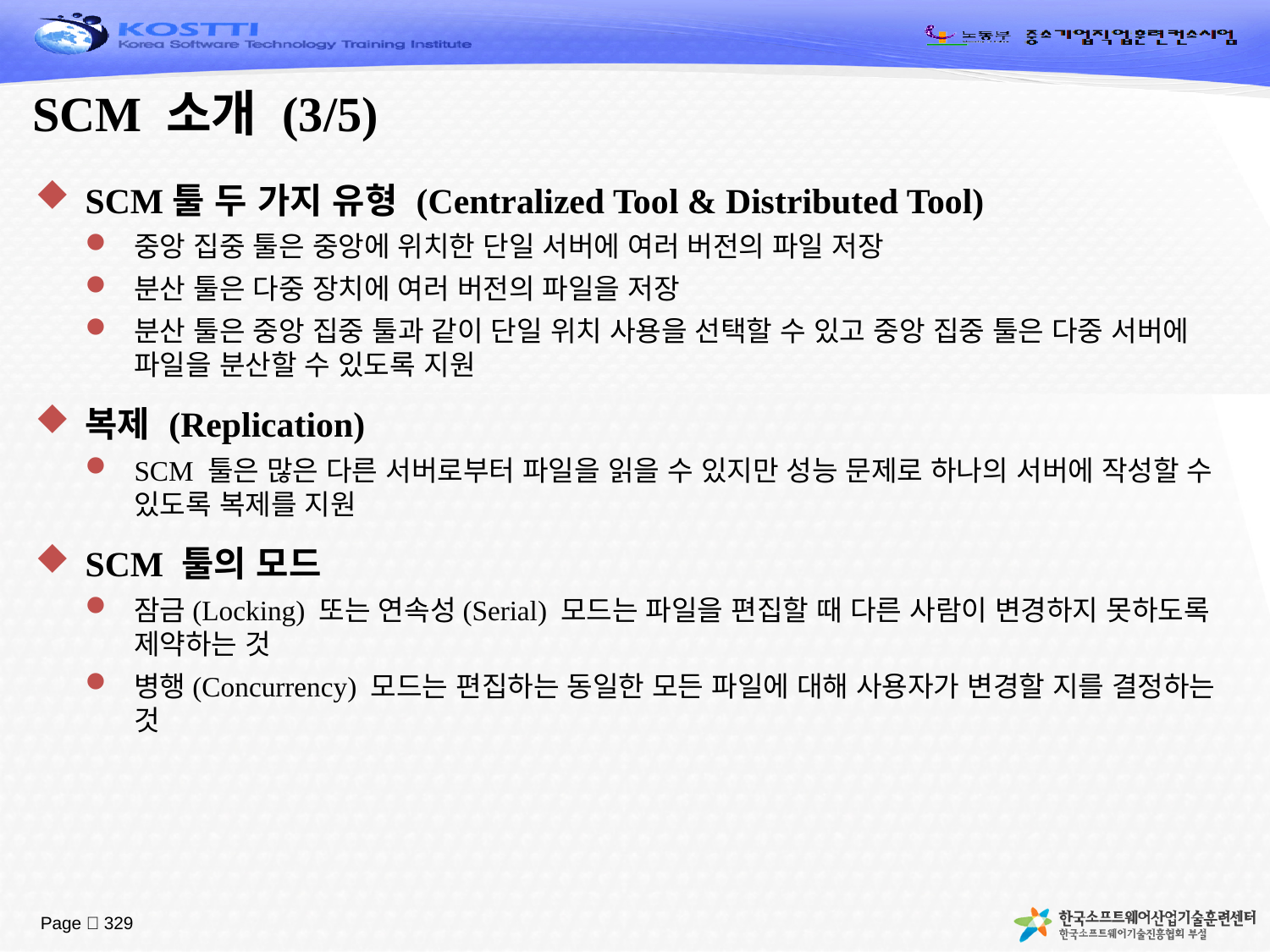

# SCM 소개 (3/5)
SCM툴 두 가지 유형 (Centralized Tool & Distributed Tool)
중앙 집중 툴은 중앙에 위치한 단일 서버에 여러 버전의 파일 저장
분산 툴은 다중 장치에 여러 버전의 파일을 저장
분산 툴은 중앙 집중 툴과 같이 단일 위치 사용을 선택할 수 있고 중앙 집중 툴은 다중 서버에 파일을 분산할 수 있도록 지원
복제 (Replication)
SCM 툴은 많은 다른 서버로부터 파일을 읽을 수 있지만 성능 문제로 하나의 서버에 작성할 수 있도록 복제를 지원
SCM 툴의 모드
잠금(Locking) 또는 연속성(Serial) 모드는 파일을 편집할 때 다른 사람이 변경하지 못하도록 제약하는 것
병행(Concurrency) 모드는 편집하는 동일한 모든 파일에 대해 사용자가 변경할 지를 결정하는 것